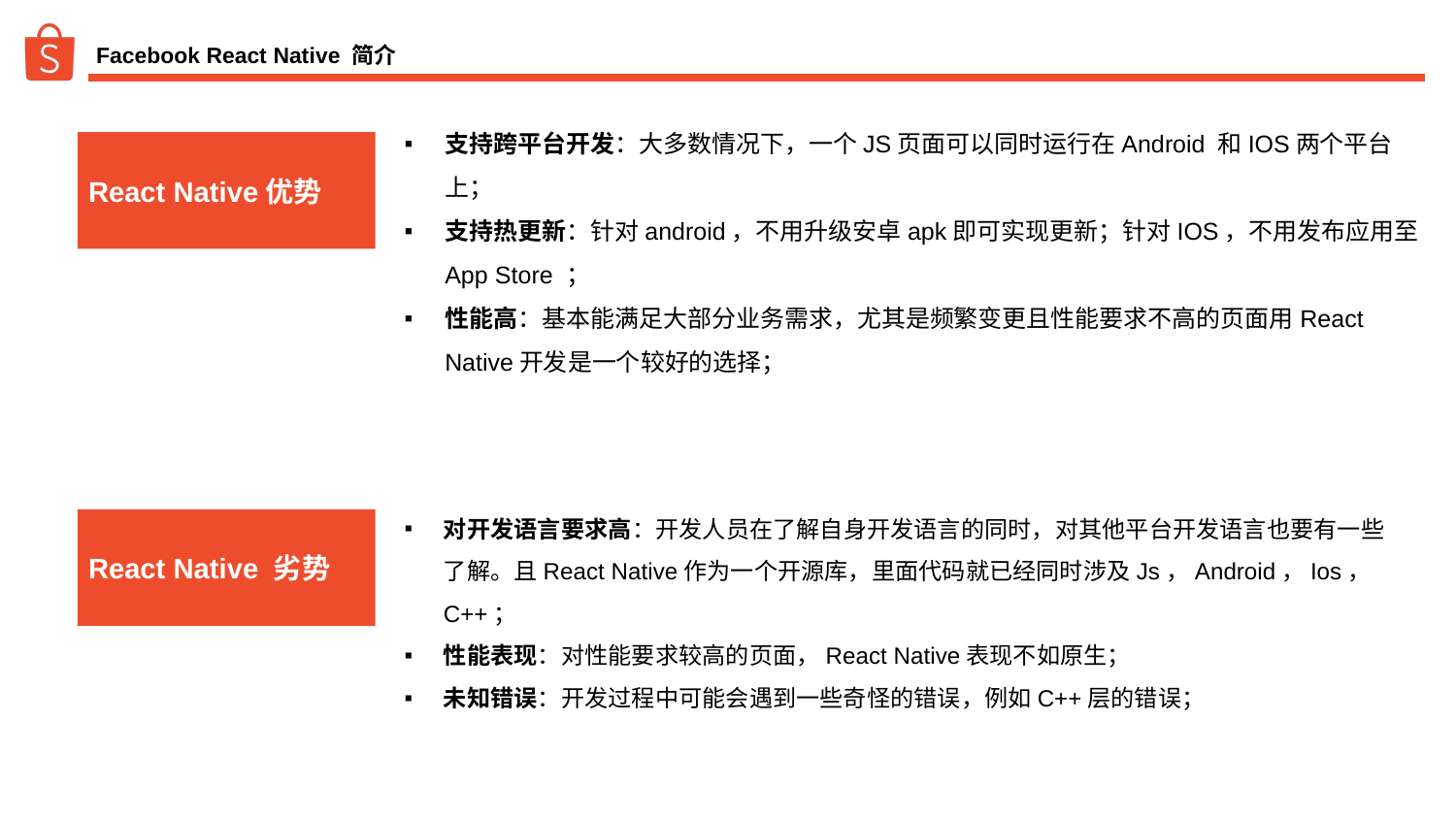

# Facebook React Native 简介
支持跨平台开发：大多数情况下，一个JS页面可以同时运行在Android 和IOS两个平台上；
支持热更新：针对android，不用升级安卓apk即可实现更新；针对IOS，不用发布应用至App Store ；
性能高：基本能满足大部分业务需求，尤其是频繁变更且性能要求不高的页面用React Native开发是一个较好的选择；

React Native优势
对开发语言要求高：开发人员在了解自身开发语言的同时，对其他平台开发语言也要有一些了解。且React Native作为一个开源库，里面代码就已经同时涉及Js，Android，Ios，C++；
性能表现：对性能要求较高的页面，React Native表现不如原生；
未知错误：开发过程中可能会遇到一些奇怪的错误，例如C++层的错误；

React Native 劣势